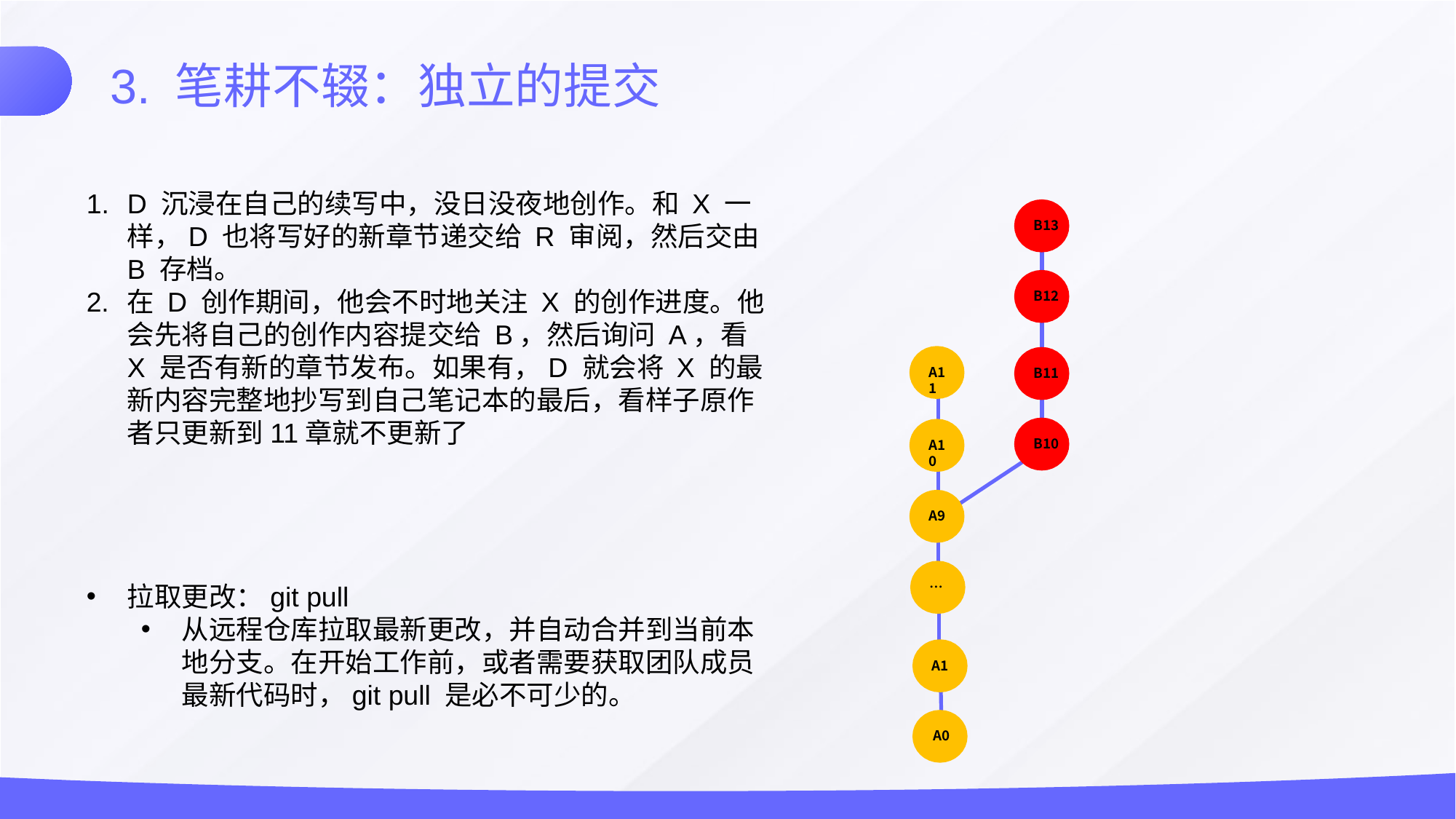

3. 笔耕不辍：独立的提交
D 沉浸在自己的续写中，没日没夜地创作。和 X 一样，D 也将写好的新章节递交给 R 审阅，然后交由 B 存档。
在 D 创作期间，他会不时地关注 X 的创作进度。他会先将自己的创作内容提交给 B，然后询问 A，看 X 是否有新的章节发布。如果有，D 就会将 X 的最新内容完整地抄写到自己笔记本的最后，看样子原作者只更新到11章就不更新了

拉取更改：git pull
从远程仓库拉取最新更改，并自动合并到当前本地分支。在开始工作前，或者需要获取团队成员最新代码时，git pull 是必不可少的。

B13

B12

A11
B11

B10
A10

A9

…

A1

A0